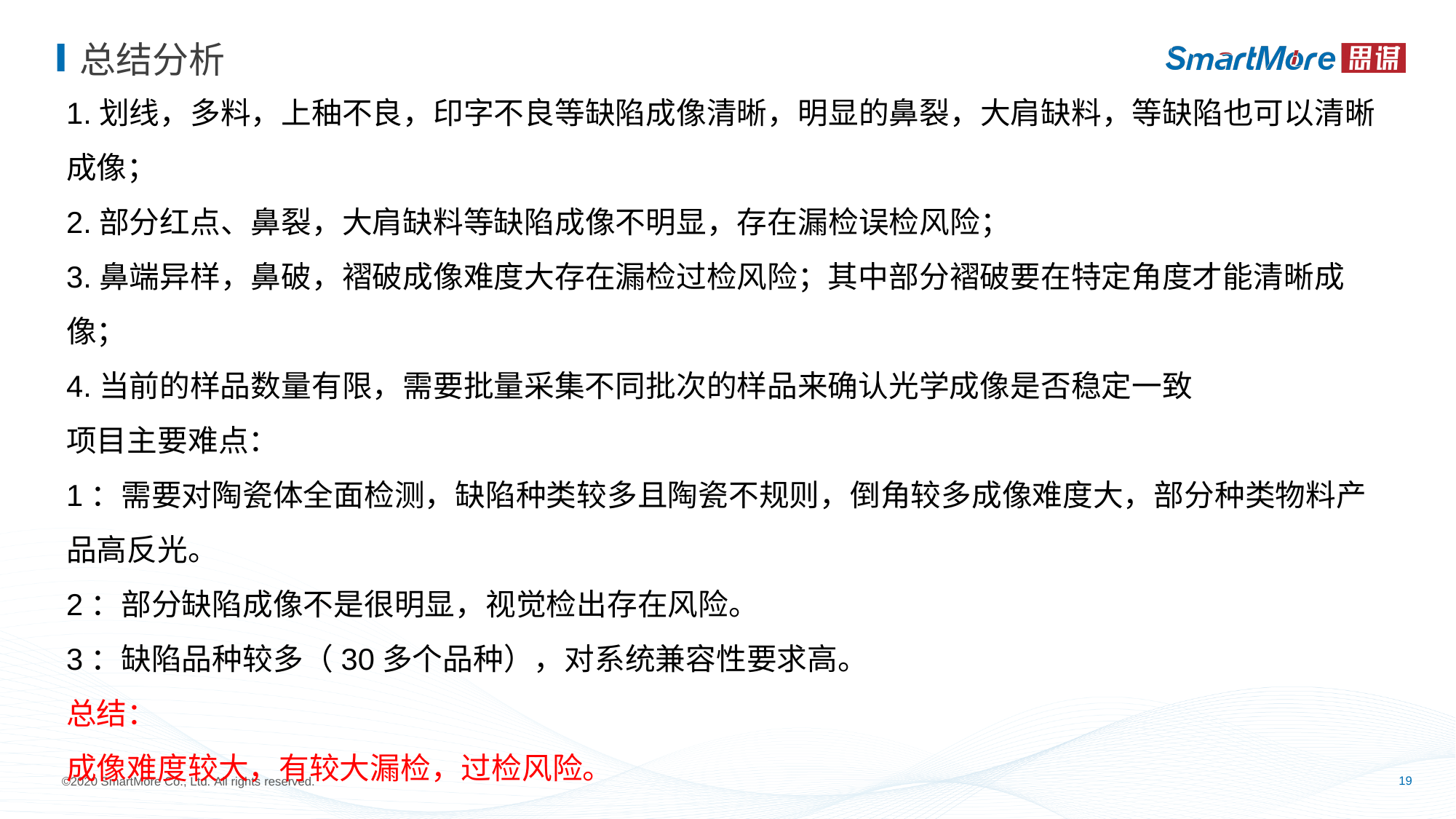

总结分析
1.划线，多料，上秞不良，印字不良等缺陷成像清晰，明显的鼻裂，大肩缺料，等缺陷也可以清晰成像；
2.部分红点、鼻裂，大肩缺料等缺陷成像不明显，存在漏检误检风险；
3.鼻端异样，鼻破，褶破成像难度大存在漏检过检风险；其中部分褶破要在特定角度才能清晰成像；
4.当前的样品数量有限，需要批量采集不同批次的样品来确认光学成像是否稳定一致
项目主要难点：
1：需要对陶瓷体全面检测，缺陷种类较多且陶瓷不规则，倒角较多成像难度大，部分种类物料产品高反光。
2：部分缺陷成像不是很明显，视觉检出存在风险。
3：缺陷品种较多（30多个品种），对系统兼容性要求高。
总结：
成像难度较大，有较大漏检，过检风险。